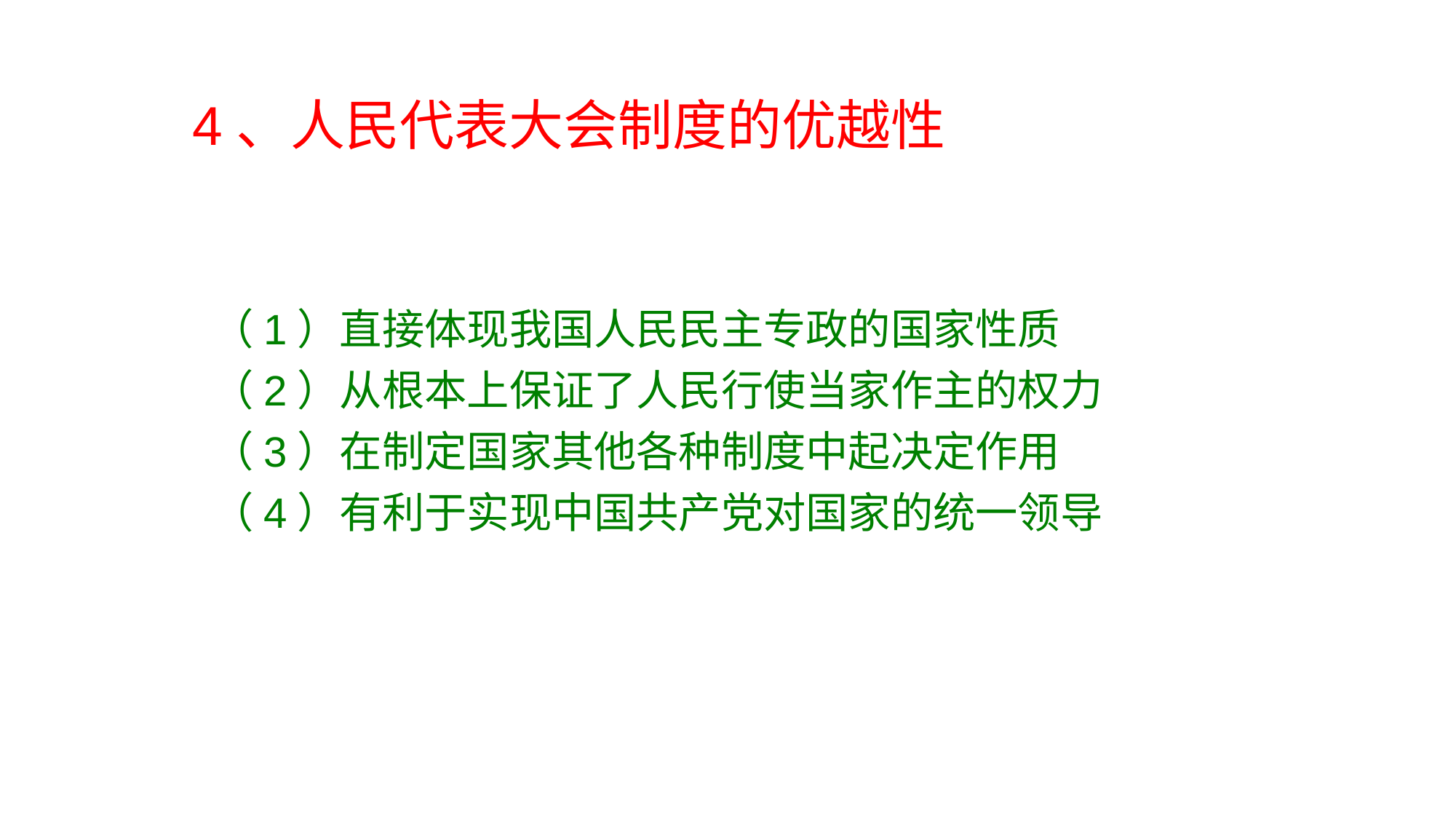

4、人民代表大会制度的优越性

（1）直接体现我国人民民主专政的国家性质
（2）从根本上保证了人民行使当家作主的权力
（3）在制定国家其他各种制度中起决定作用
（4）有利于实现中国共产党对国家的统一领导